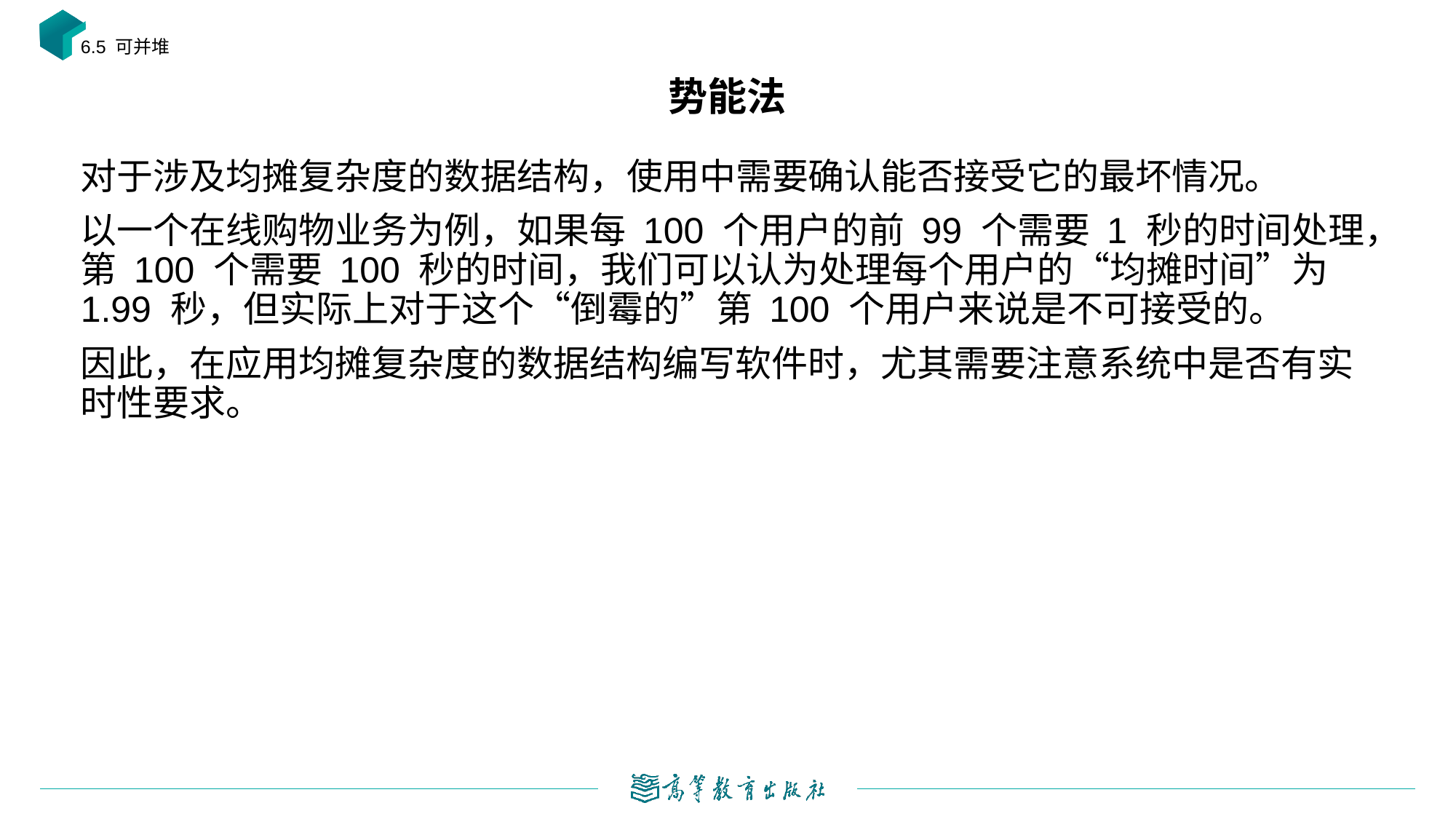

6.5 可并堆

# 势能法
对于涉及均摊复杂度的数据结构，使用中需要确认能否接受它的最坏情况。
以一个在线购物业务为例，如果每 100 个用户的前 99 个需要 1 秒的时间处理，第 100 个需要 100 秒的时间，我们可以认为处理每个用户的“均摊时间”为 1.99 秒，但实际上对于这个“倒霉的”第 100 个用户来说是不可接受的。
因此，在应用均摊复杂度的数据结构编写软件时，尤其需要注意系统中是否有实时性要求。